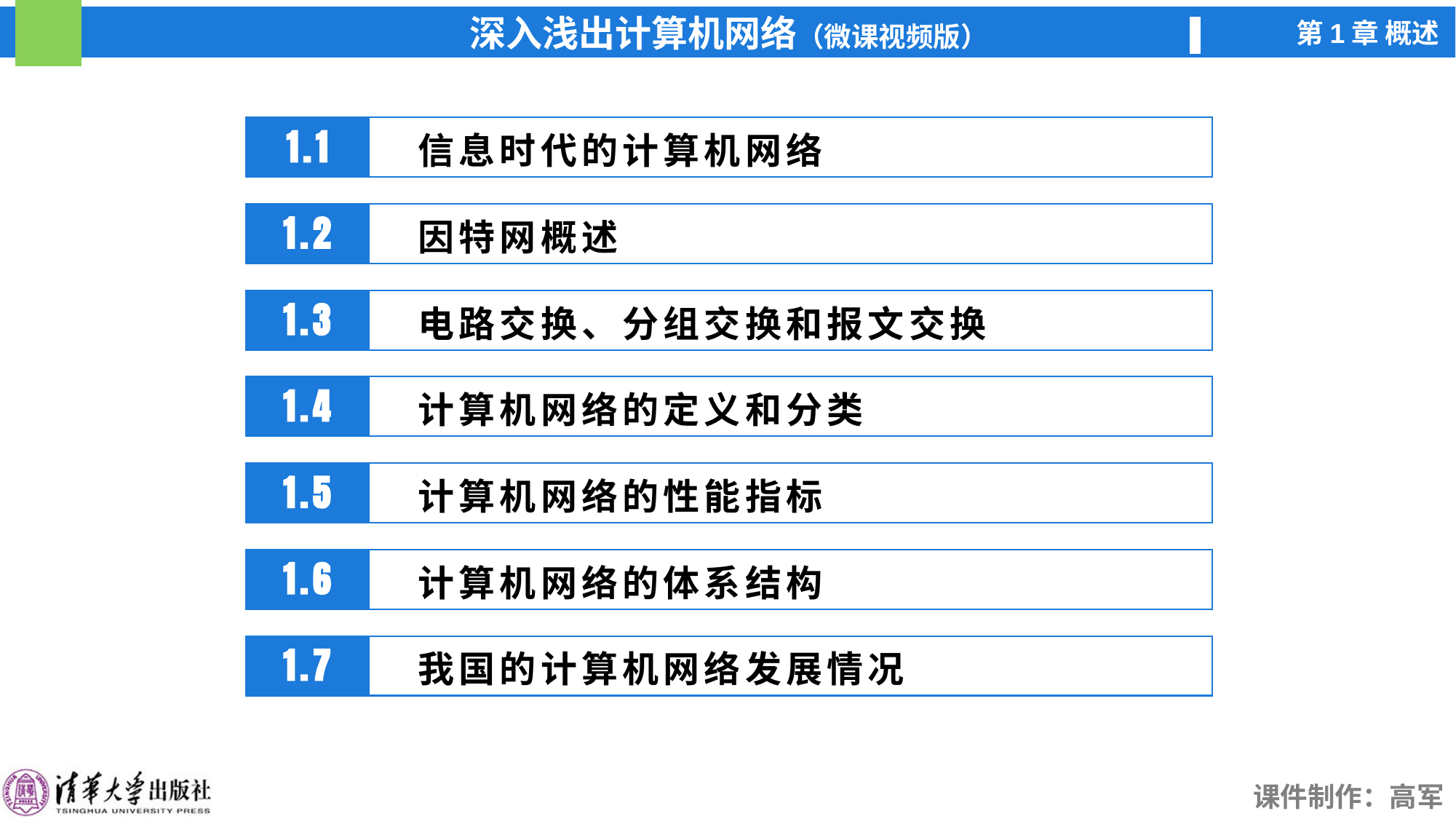

信息时代的计算机网络
1.1
  因特网概述
1.2
  电路交换、分组交换和报文交换
1.3
  计算机网络的定义和分类
1.4
  计算机网络的性能指标
1.5
  计算机网络的体系结构
1.6
  我国的计算机网络发展情况
1.7